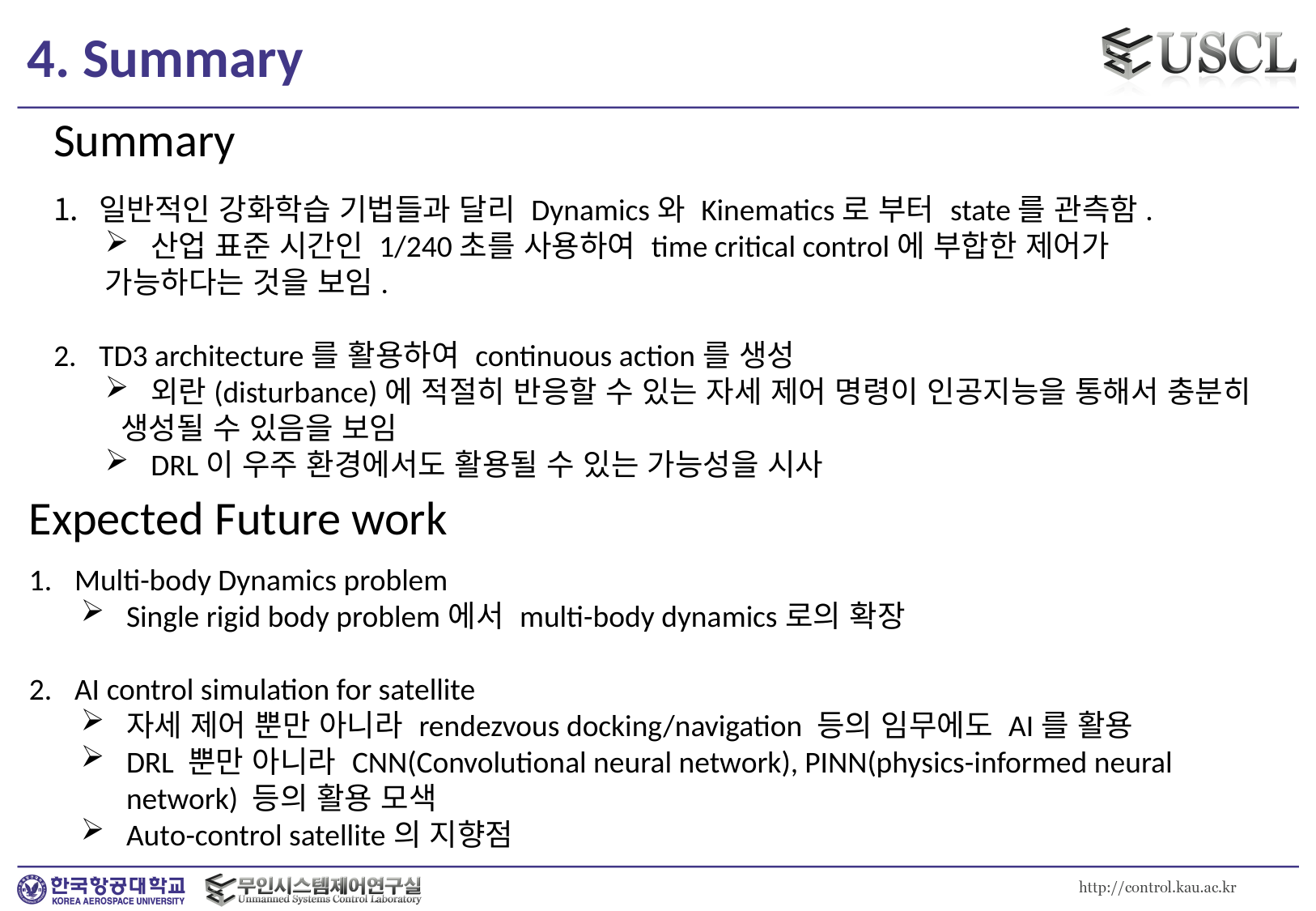

# 4. Summary
Summary

일반적인 강화학습 기법들과 달리 Dynamics와 Kinematics로 부터 state를 관측함.
산업 표준 시간인 1/240초를 사용하여 time critical control에 부합한 제어가
가능하다는 것을 보임.

TD3 architecture를 활용하여 continuous action를 생성
외란(disturbance)에 적절히 반응할 수 있는 자세 제어 명령이 인공지능을 통해서 충분히
 생성될 수 있음을 보임
DRL이 우주 환경에서도 활용될 수 있는 가능성을 시사
Expected Future work
Multi-body Dynamics problem
Single rigid body problem에서 multi-body dynamics로의 확장

AI control simulation for satellite
자세 제어 뿐만 아니라 rendezvous docking/navigation 등의 임무에도 AI를 활용
DRL 뿐만 아니라 CNN(Convolutional neural network), PINN(physics-informed neural network) 등의 활용 모색
Auto-control satellite의 지향점